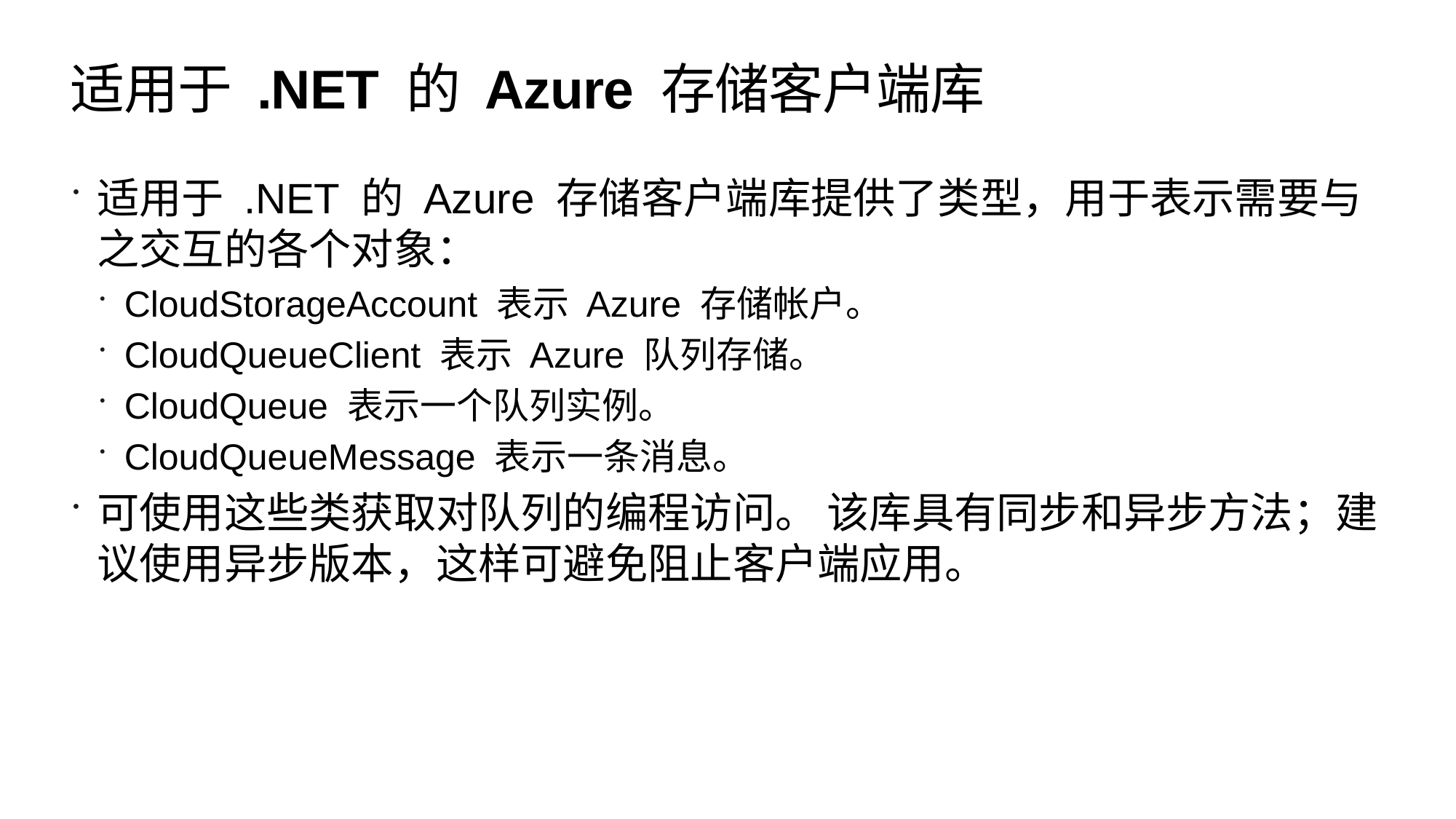

# 适用于 .NET 的 Azure 存储客户端库
适用于 .NET 的 Azure 存储客户端库提供了类型，用于表示需要与之交互的各个对象：
CloudStorageAccount 表示 Azure 存储帐户。
CloudQueueClient 表示 Azure 队列存储。
CloudQueue 表示一个队列实例。
CloudQueueMessage 表示一条消息。
可使用这些类获取对队列的编程访问。 该库具有同步和异步方法；建议使用异步版本，这样可避免阻止客户端应用。